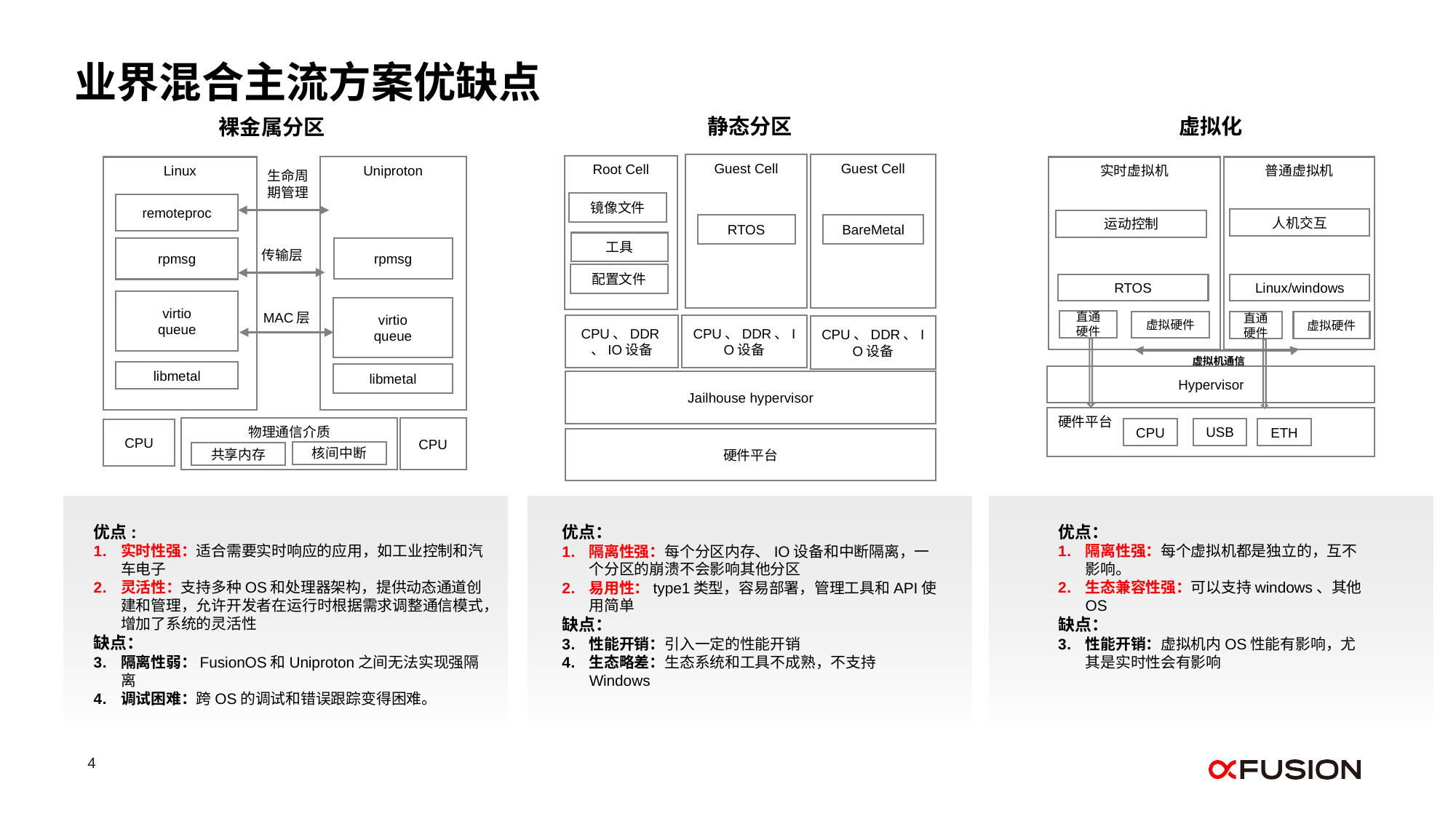

业界混合主流方案优缺点
裸金属分区
静态分区
虚拟化
Guest Cell
Guest Cell
Root Cell
镜像文件
RTOS
BareMetal
工具
配置文件
CPU、DDR、IO设备
CPU、DDR、IO设备
CPU、DDR、IO设备
Jailhouse hypervisor
硬件平台
Linux
Uniproton
生命周
期管理
remoteproc
rpmsg
rpmsg
传输层
virtio
queue
virtio
queue
MAC层
libmetal
libmetal
物理通信介质
CPU
CPU
核间中断
共享内存
实时虚拟机
普通虚拟机
人机交互
运动控制
RTOS
Linux/windows
直通硬件
虚拟硬件
虚拟硬件
直通硬件

虚拟机通信
Hypervisor
硬件平台
USB
CPU
ETH

优点:
实时性强：适合需要实时响应的应用，如工业控制和汽车电子
灵活性：支持多种OS和处理器架构，提供动态通道创建和管理，允许开发者在运行时根据需求调整通信模式，增加了系统的灵活性
缺点：
隔离性弱：FusionOS和Uniproton之间无法实现强隔离
调试困难：跨OS的调试和错误跟踪变得困难。
优点：
隔离性强：每个分区内存、IO设备和中断隔离，一个分区的崩溃不会影响其他分区
易用性：type1类型，容易部署，管理工具和API使用简单
缺点：
性能开销：引入一定的性能开销
生态略差：生态系统和工具不成熟，不支持Windows
优点：
隔离性强：每个虚拟机都是独立的，互不影响。
生态兼容性强：可以支持windows、其他OS
缺点：
性能开销：虚拟机内OS性能有影响，尤其是实时性会有影响